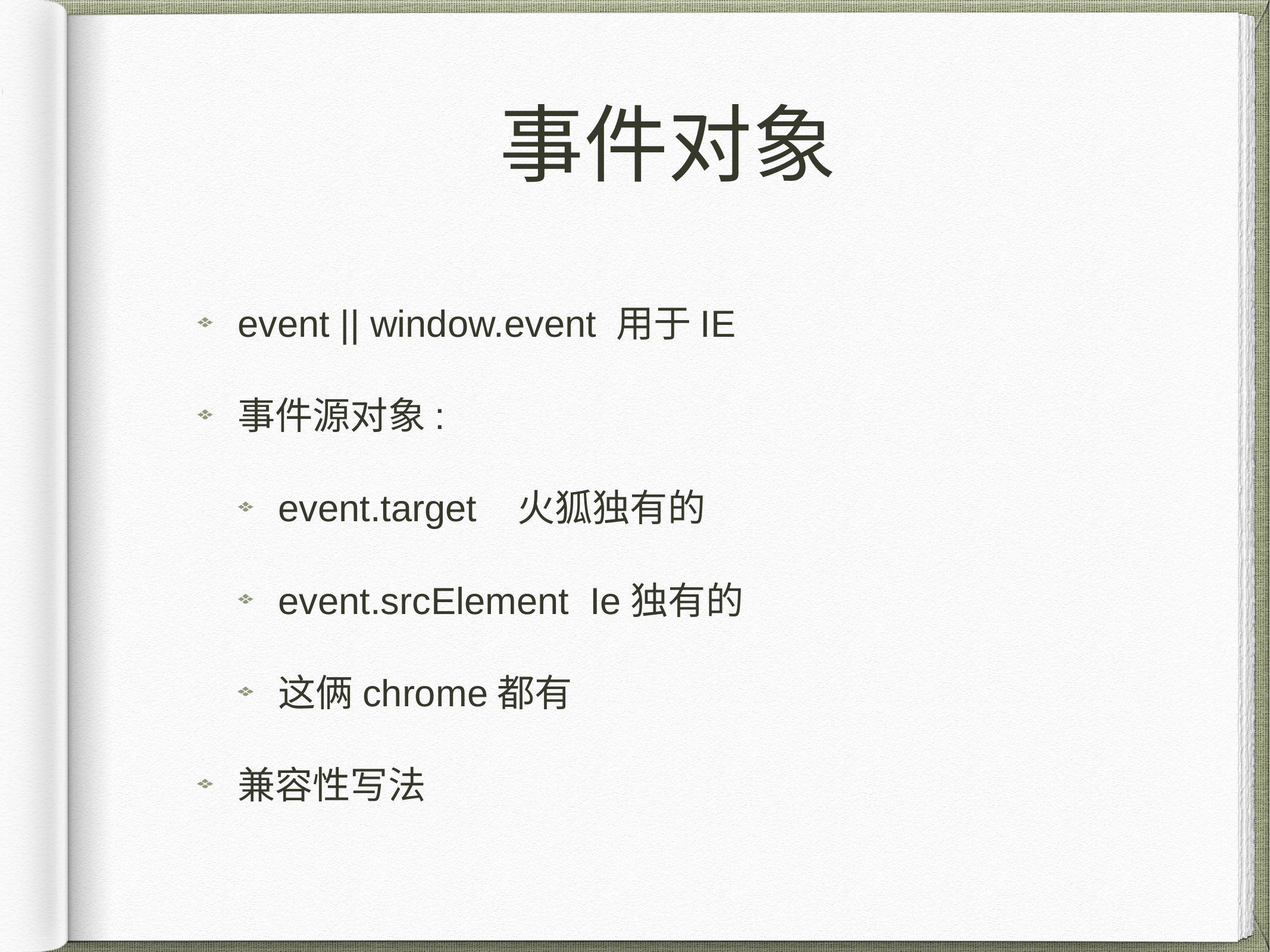

# 事件对象
event || window.event 用于IE
事件源对象:
event.target   火狐独有的
event.srcElement  Ie独有的
这俩chrome都有
兼容性写法